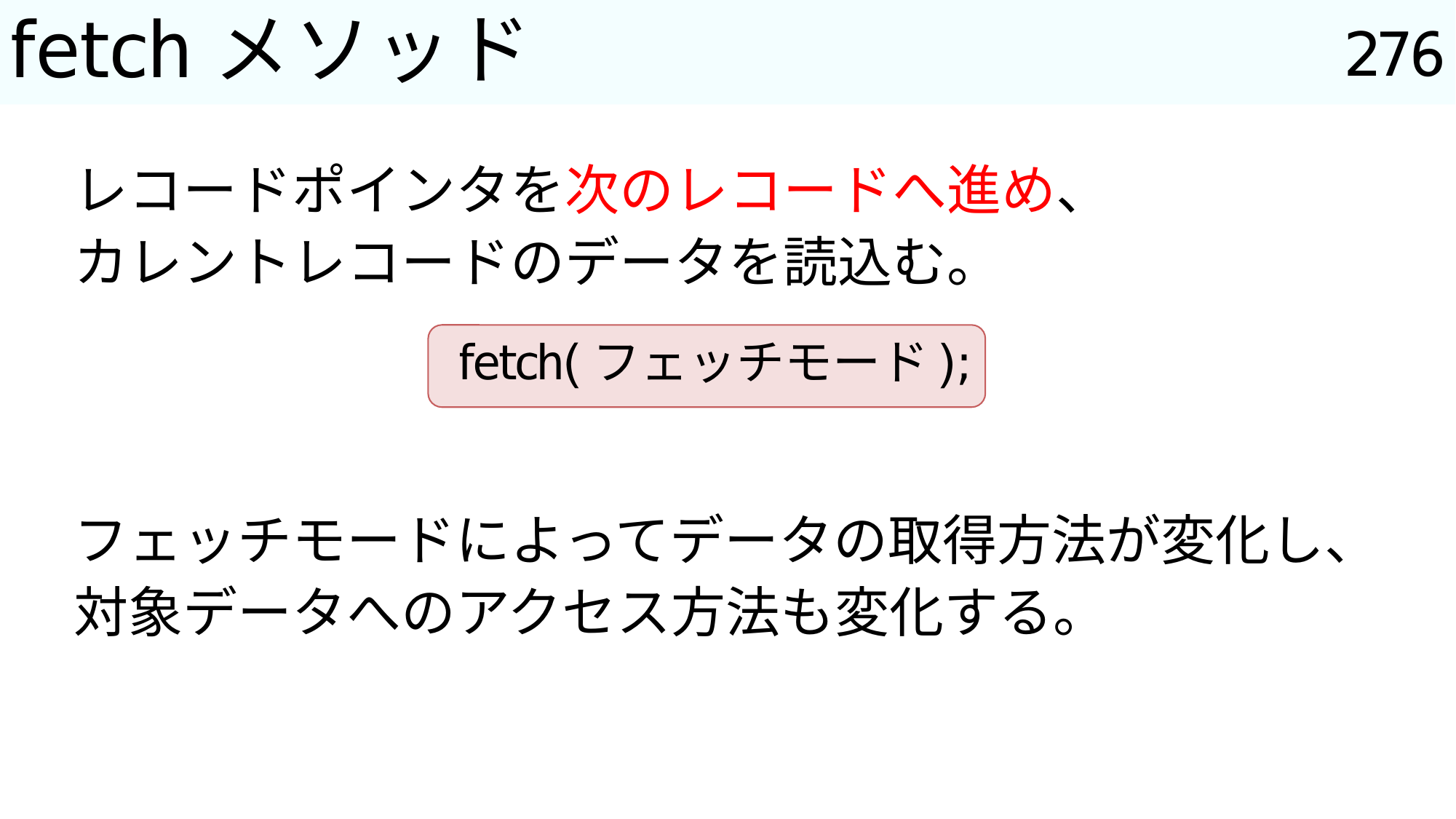

276
# fetchメソッド
レコードポインタを次のレコードへ進め、
カレントレコードのデータを読込む。

fetch(フェッチモード);
フェッチモードによってデータの取得方法が変化し、
対象データへのアクセス方法も変化する。